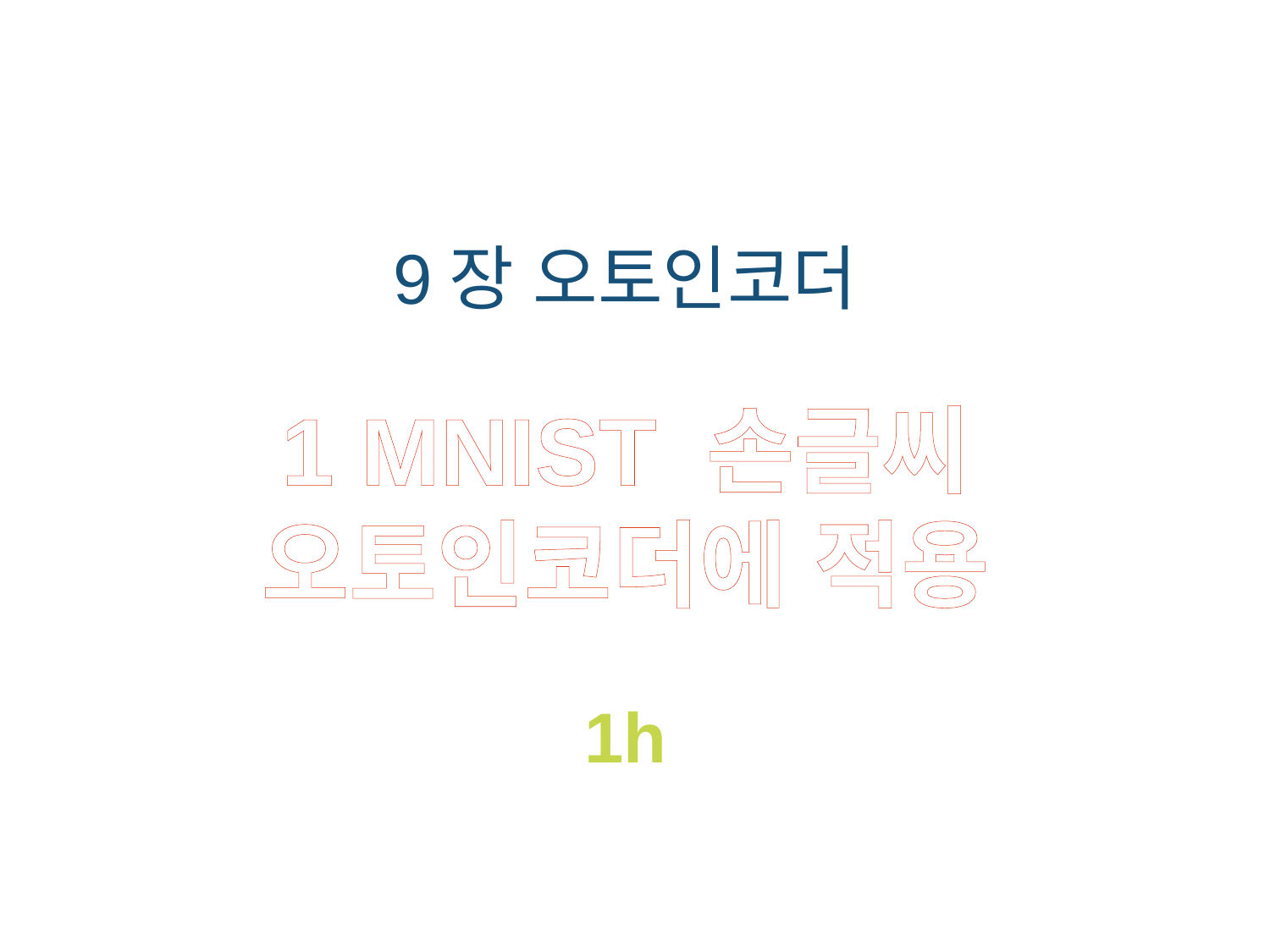

9장 오토인코더
1 MNIST 손글씨 오토인코더에 적용
1h